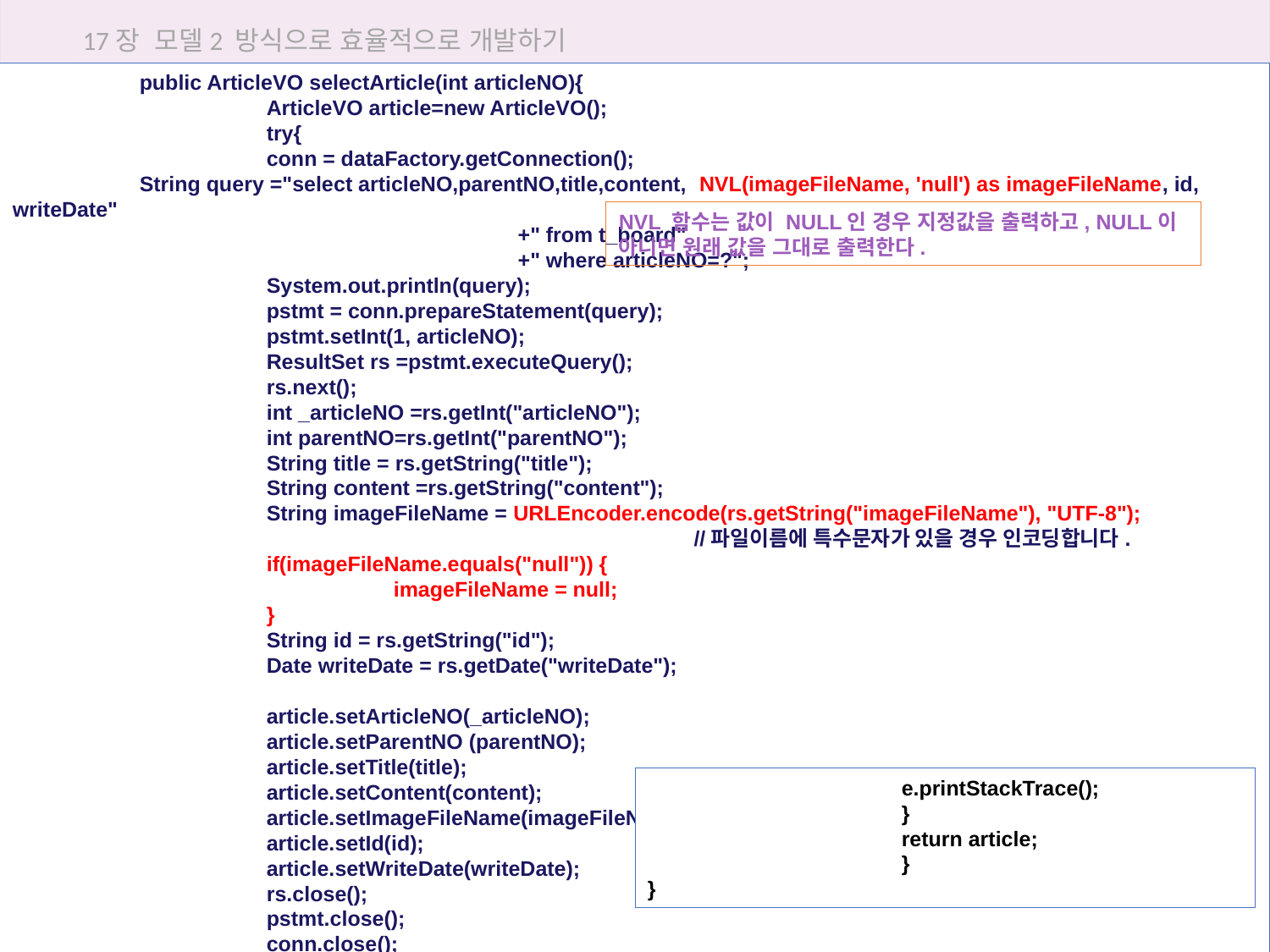

17장  모델2 방식으로 효율적으로 개발하기
	public ArticleVO selectArticle(int articleNO){
		ArticleVO article=new ArticleVO();
		try{
		conn = dataFactory.getConnection();
	String query ="select articleNO,parentNO,title,content,  NVL(imageFileName, 'null') as imageFileName, id, writeDate"
			                     +" from t_board"
			                     +" where articleNO=?";
		System.out.println(query);
		pstmt = conn.prepareStatement(query);
		pstmt.setInt(1, articleNO);
		ResultSet rs =pstmt.executeQuery();
		rs.next();
		int _articleNO =rs.getInt("articleNO");
		int parentNO=rs.getInt("parentNO");
		String title = rs.getString("title");
		String content =rs.getString("content");
		String imageFileName = URLEncoder.encode(rs.getString("imageFileName"), "UTF-8");
                                                                                                                   //파일이름에 특수문자가 있을 경우 인코딩합니다.
		if(imageFileName.equals("null")) {
			imageFileName = null;
		}
		String id = rs.getString("id");
		Date writeDate = rs.getDate("writeDate");

		article.setArticleNO(_articleNO);
		article.setParentNO (parentNO);
		article.setTitle(title);
		article.setContent(content);
		article.setImageFileName(imageFileName);
		article.setId(id);
		article.setWriteDate(writeDate);
		rs.close();
		pstmt.close();
		conn.close();
		}catch(Exception e){
17.4 모델2로 답변형 게시판 구현하기
NVL 함수는 값이 NULL인 경우 지정값을 출력하고, NULL이 아니면 원래 값을 그대로 출력한다.
		e.printStackTrace();
		}
		return article;
		}
}